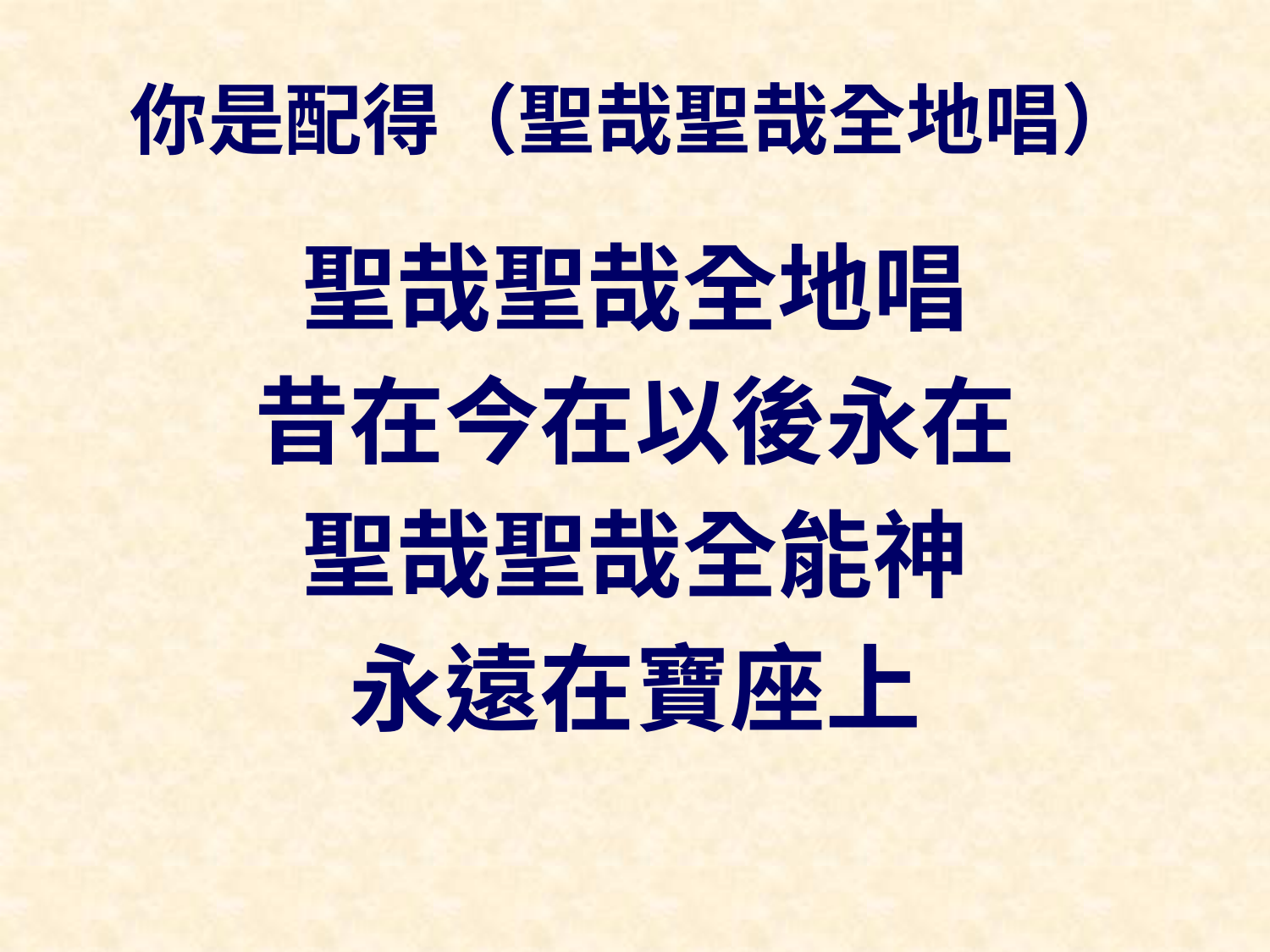

# 你是配得（聖哉聖哉全地唱）
聖哉聖哉全地唱
昔在今在以後永在
聖哉聖哉全能神
永遠在寶座上